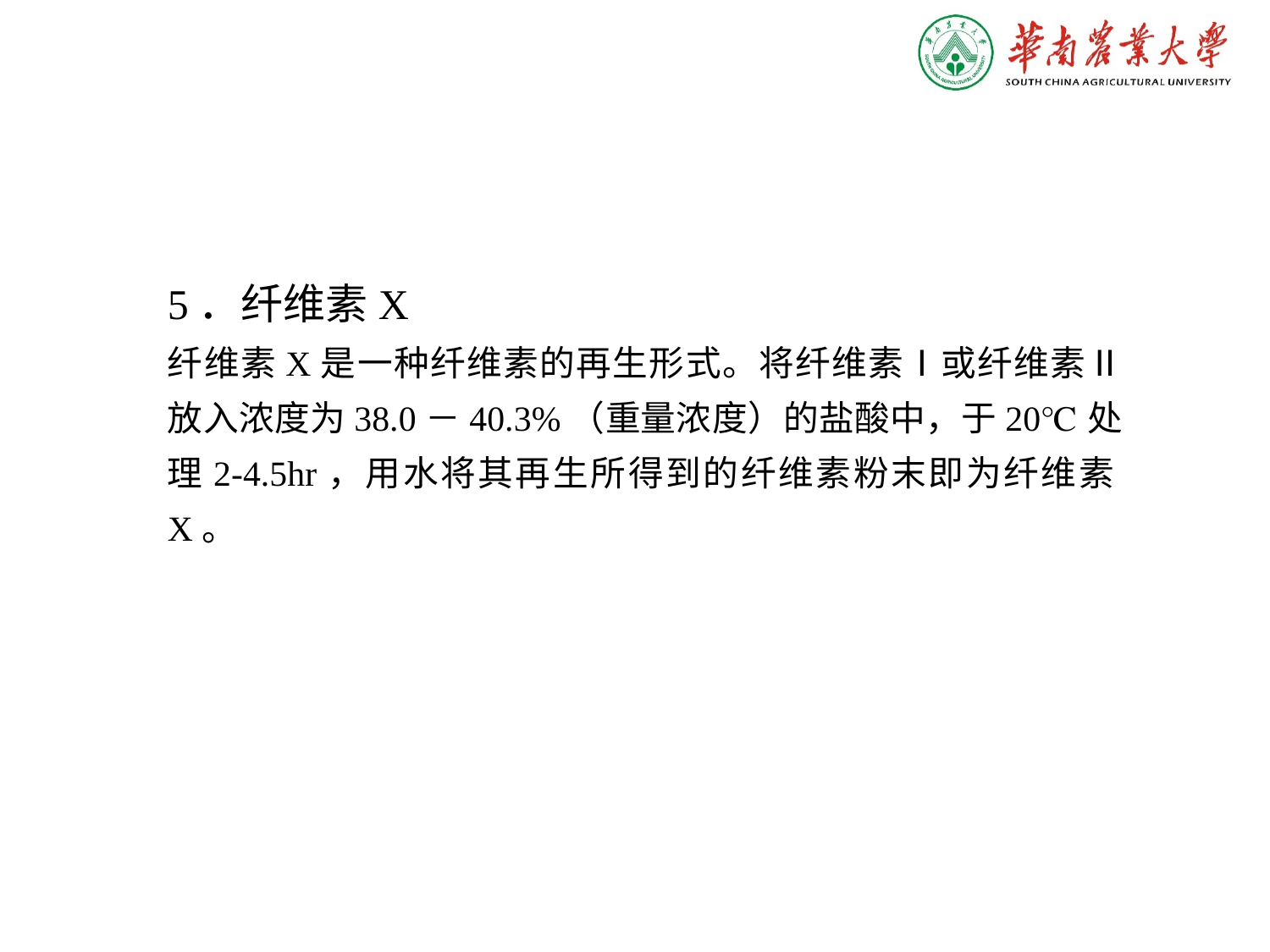

5．纤维素X
纤维素X是一种纤维素的再生形式。将纤维素Ⅰ或纤维素Ⅱ放入浓度为38.0－40.3%（重量浓度）的盐酸中，于20℃处理2-4.5hr，用水将其再生所得到的纤维素粉末即为纤维素X。